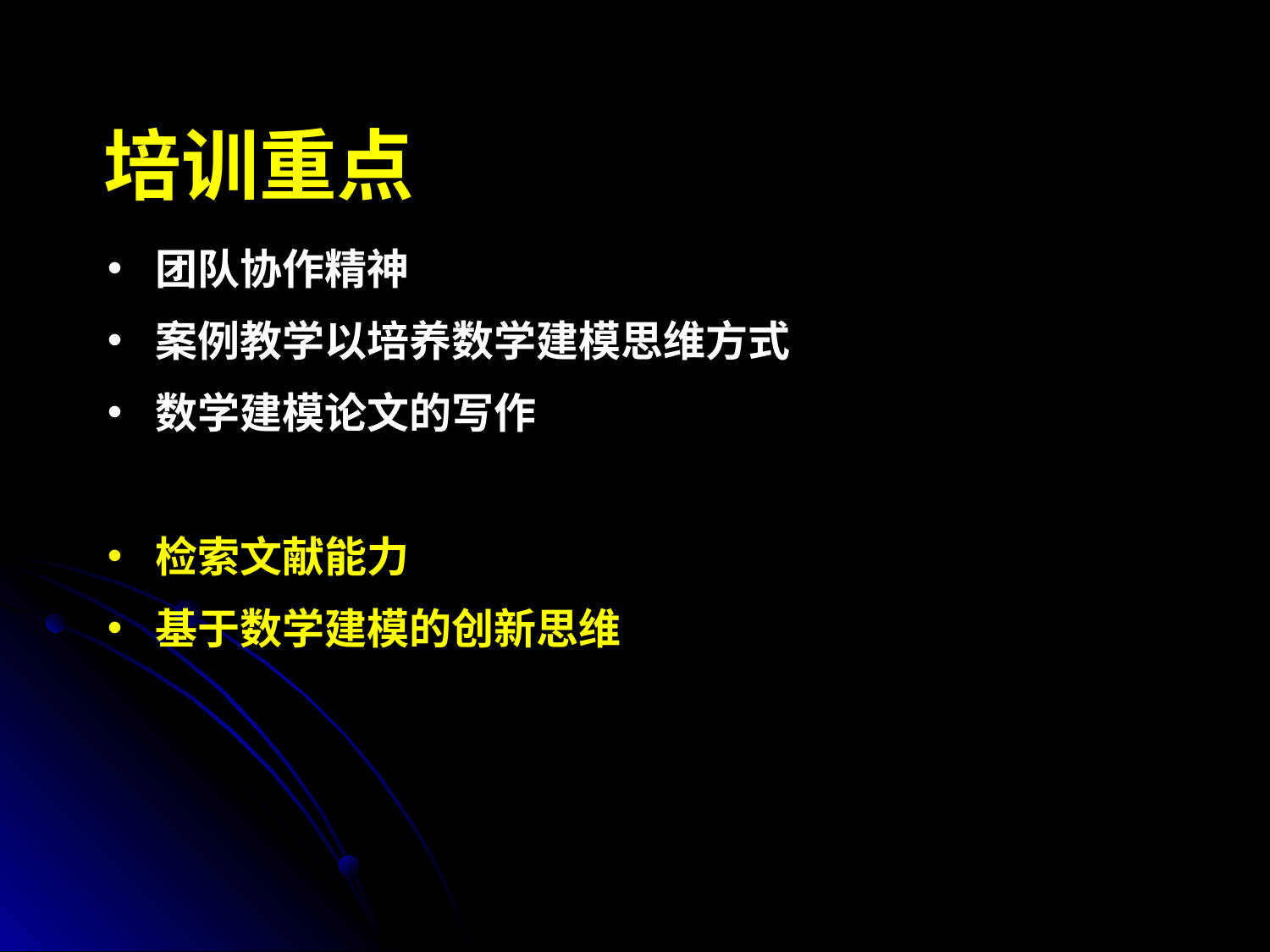

# 培训重点
团队协作精神
案例教学以培养数学建模思维方式
数学建模论文的写作

检索文献能力
基于数学建模的创新思维